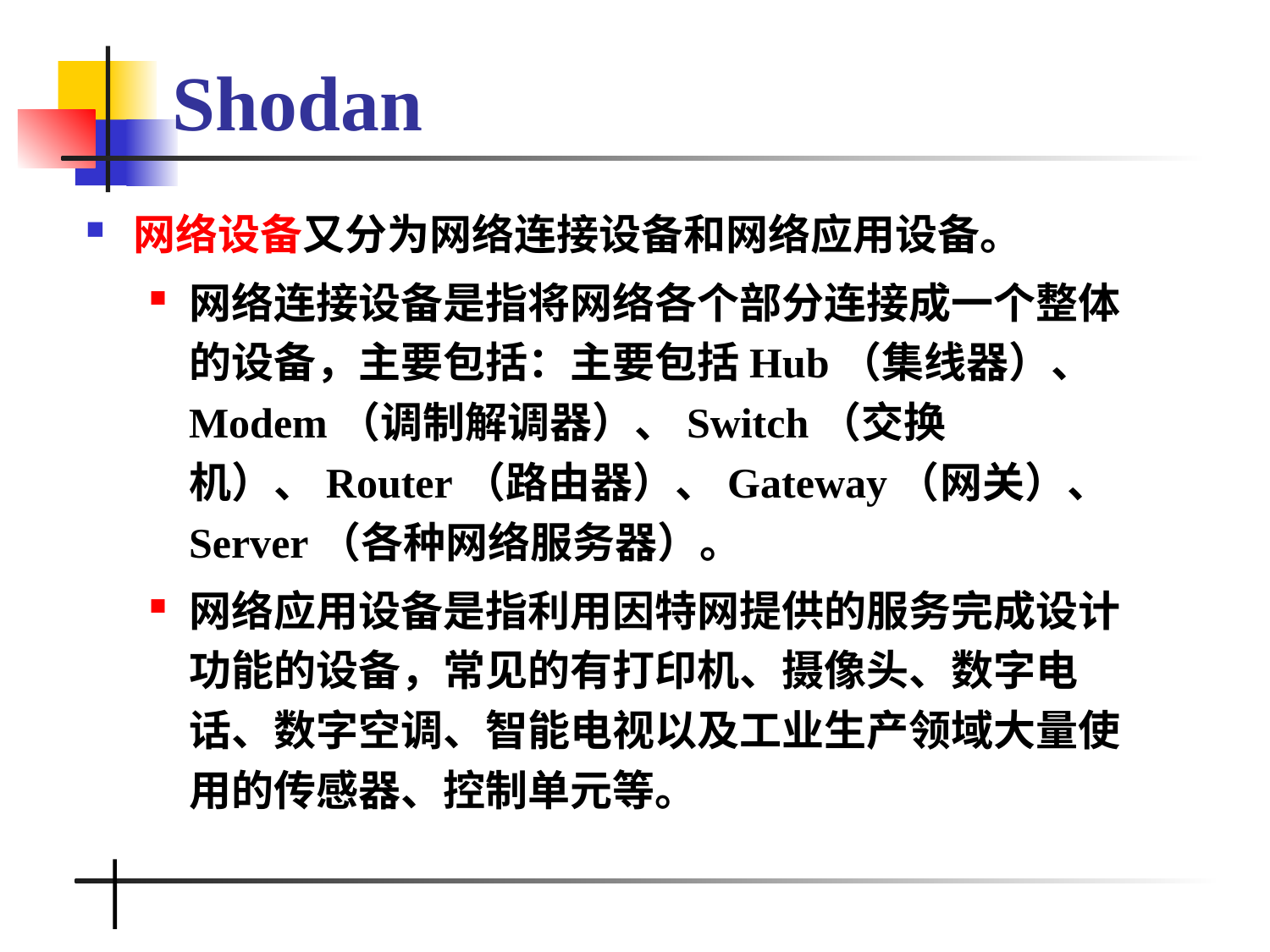

# Shodan
网络设备又分为网络连接设备和网络应用设备。
网络连接设备是指将网络各个部分连接成一个整体的设备，主要包括：主要包括Hub（集线器）、Modem（调制解调器）、Switch（交换机）、Router（路由器）、Gateway（网关）、Server（各种网络服务器）。
网络应用设备是指利用因特网提供的服务完成设计功能的设备，常见的有打印机、摄像头、数字电话、数字空调、智能电视以及工业生产领域大量使用的传感器、控制单元等。